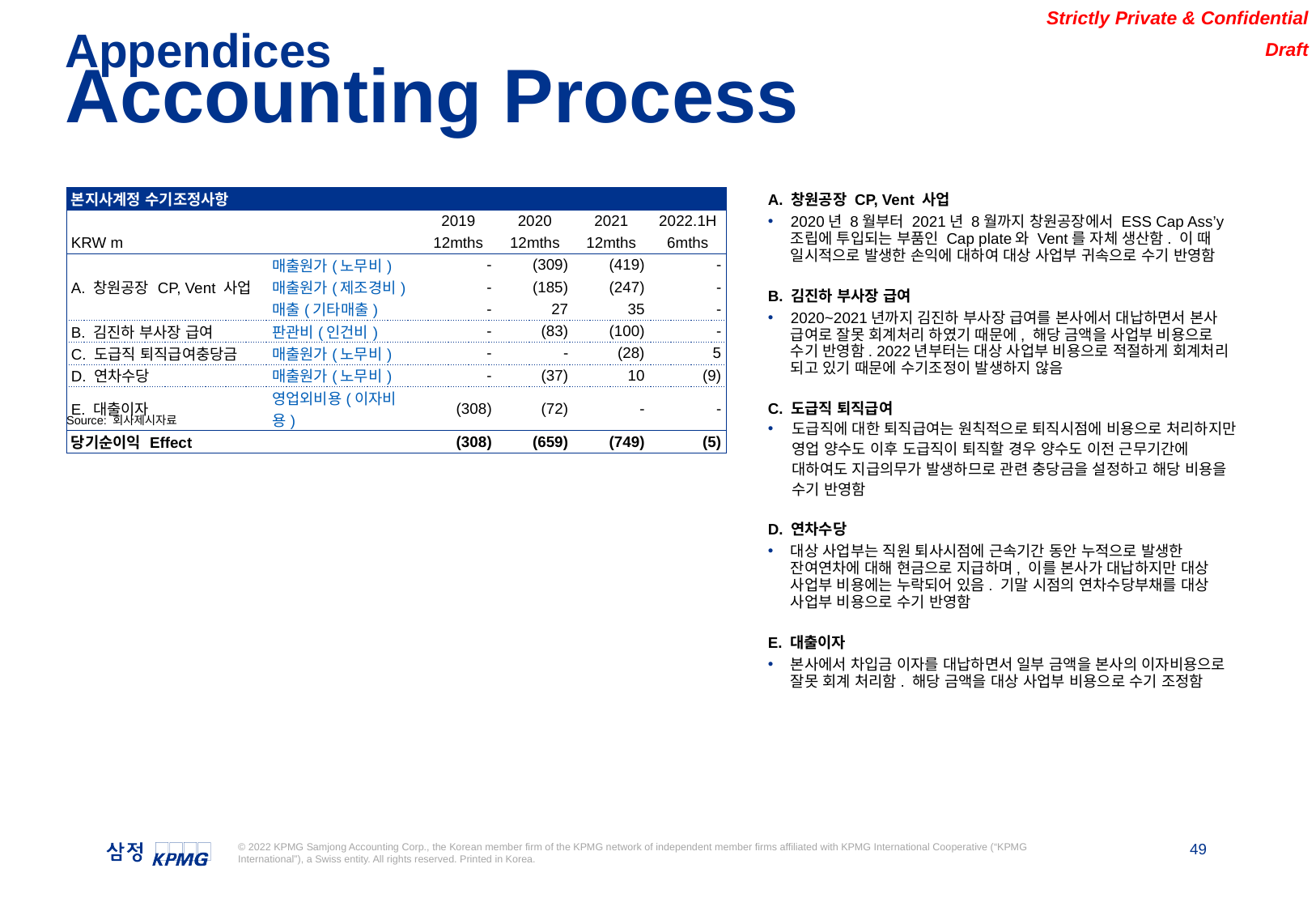

Appendices
Accounting Process
| 본지사계정 수기조정사항 |  |  |  |  |  |  |  |
| --- | --- | --- | --- | --- | --- | --- | --- |
|  |  |  |  | 2019 | 2020 | 2021 | 2022.1H |
| KRW m |  |  |  | 12mths | 12mths | 12mths | 6mths |
| A. 창원공장 CP, Vent 사업 |  |  | 매출원가(노무비) | - | (309) | (419) | - |
|  |  |  | 매출원가(제조경비) | - | (185) | (247) | - |
|  |  |  | 매출(기타매출) | - | 27 | 35 | - |
| B. 김진하 부사장 급여 |  |  | 판관비(인건비) | - | (83) | (100) | - |
| C. 도급직 퇴직급여충당금 |  |  | 매출원가(노무비) | - | - | (28) | 5 |
| D. 연차수당 |  |  | 매출원가(노무비) | - | (37) | 10 | (9) |
| E. 대출이자 |  |  | 영업외비용(이자비용) | (308) | (72) | - | - |
| 당기순이익 Effect |  |  |  | (308) | (659) | (749) | (5) |
A. 창원공장 CP, Vent 사업
2020년 8월부터 2021년 8월까지 창원공장에서 ESS Cap Ass’y 조립에 투입되는 부품인 Cap plate와 Vent를 자체 생산함. 이 때 일시적으로 발생한 손익에 대하여 대상 사업부 귀속으로 수기 반영함

B. 김진하 부사장 급여
2020~2021년까지 김진하 부사장 급여를 본사에서 대납하면서 본사 급여로 잘못 회계처리 하였기 때문에, 해당 금액을 사업부 비용으로 수기 반영함. 2022년부터는 대상 사업부 비용으로 적절하게 회계처리 되고 있기 때문에 수기조정이 발생하지 않음

C. 도급직 퇴직급여
도급직에 대한 퇴직급여는 원칙적으로 퇴직시점에 비용으로 처리하지만 영업 양수도 이후 도급직이 퇴직할 경우 양수도 이전 근무기간에 대하여도 지급의무가 발생하므로 관련 충당금을 설정하고 해당 비용을 수기 반영함

D. 연차수당
대상 사업부는 직원 퇴사시점에 근속기간 동안 누적으로 발생한 잔여연차에 대해 현금으로 지급하며, 이를 본사가 대납하지만 대상 사업부 비용에는 누락되어 있음. 기말 시점의 연차수당부채를 대상 사업부 비용으로 수기 반영함

E. 대출이자
본사에서 차입금 이자를 대납하면서 일부 금액을 본사의 이자비용으로 잘못 회계 처리함. 해당 금액을 대상 사업부 비용으로 수기 조정함

Source: 회사제시자료